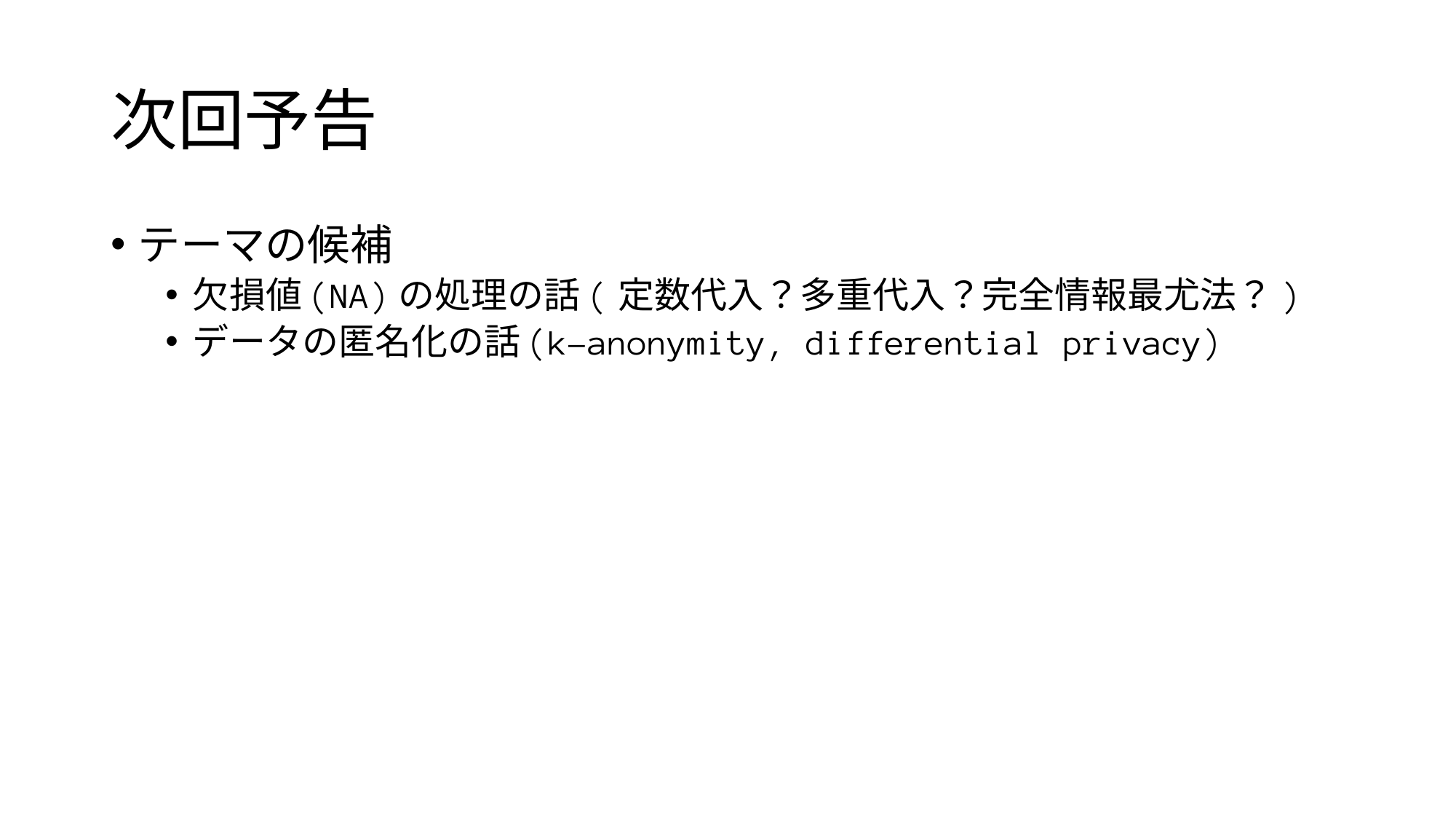

# 次回予告
テーマの候補
欠損値(NA)の処理の話(定数代入？多重代入？完全情報最尤法？)
データの匿名化の話(k-anonymity, differential privacy)